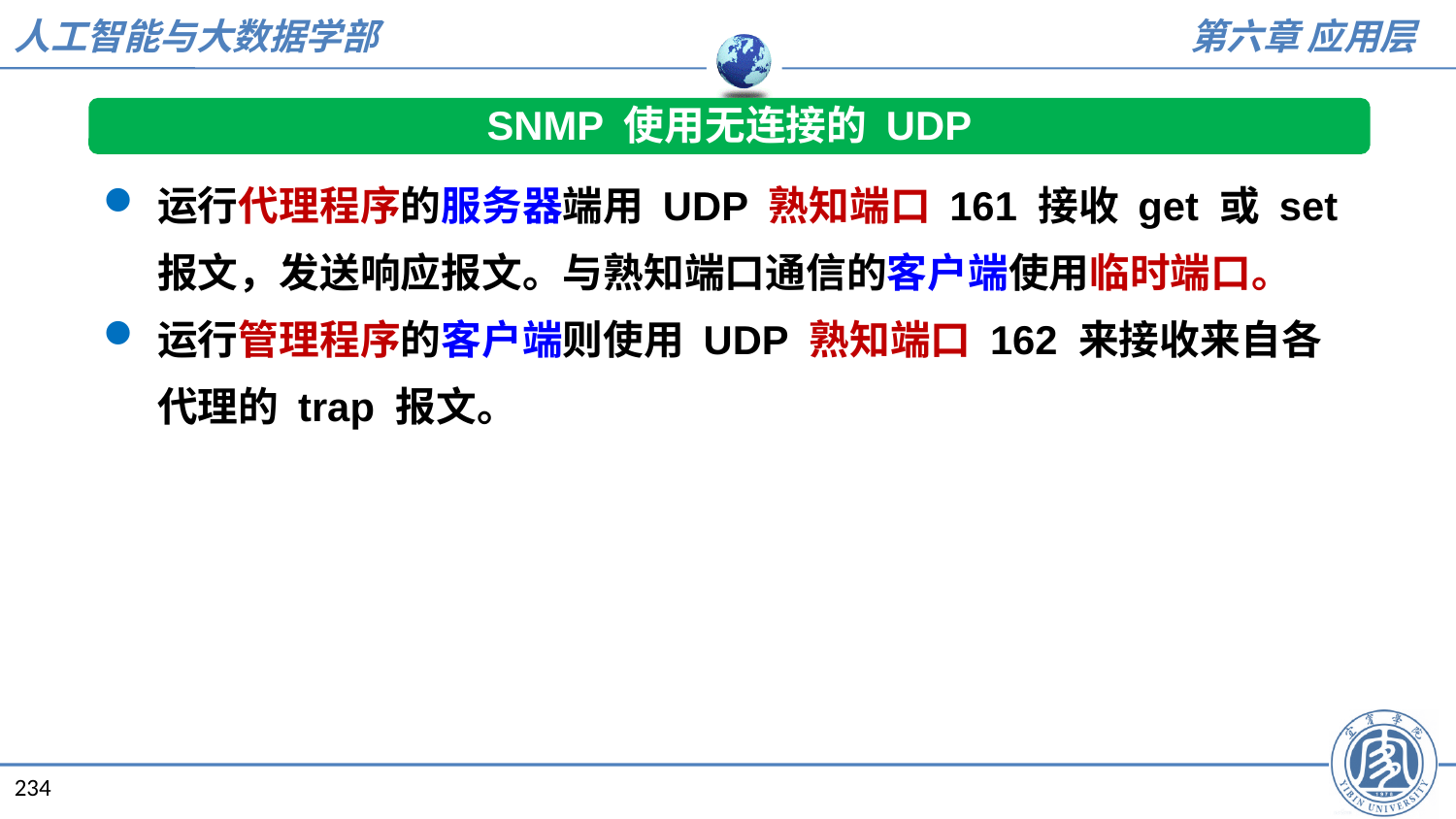

SNMP 使用无连接的 UDP

运行代理程序的服务器端用 UDP 熟知端口 161 接收 get 或 set 报文，发送响应报文。与熟知端口通信的客户端使用临时端口。
运行管理程序的客户端则使用 UDP 熟知端口 162 来接收来自各代理的 trap 报文。
234